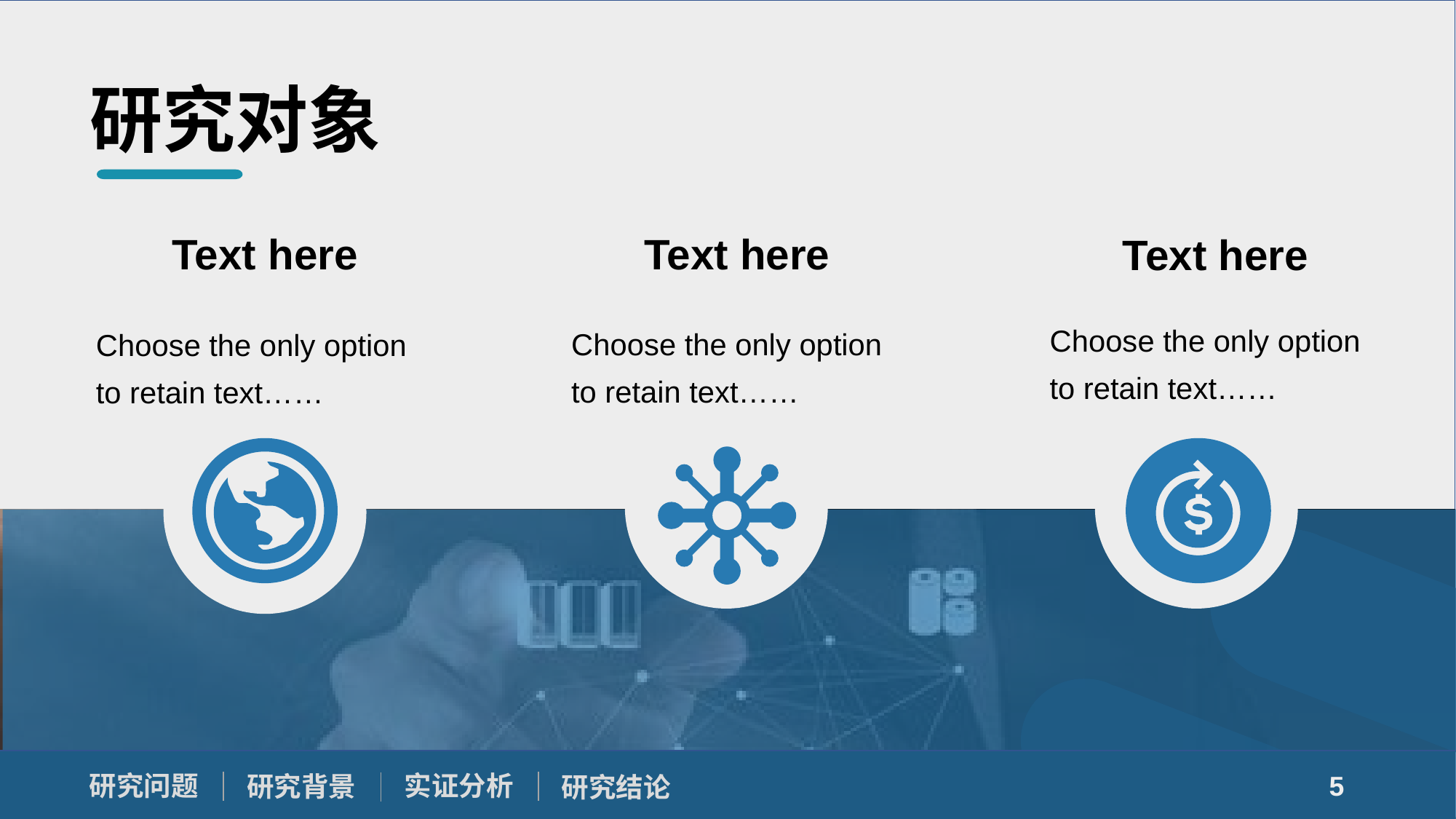

研究对象
Text here
Choose the only option to retain text……
Text here
Choose the only option to retain text……
Text here
Choose the only option to retain text……
5